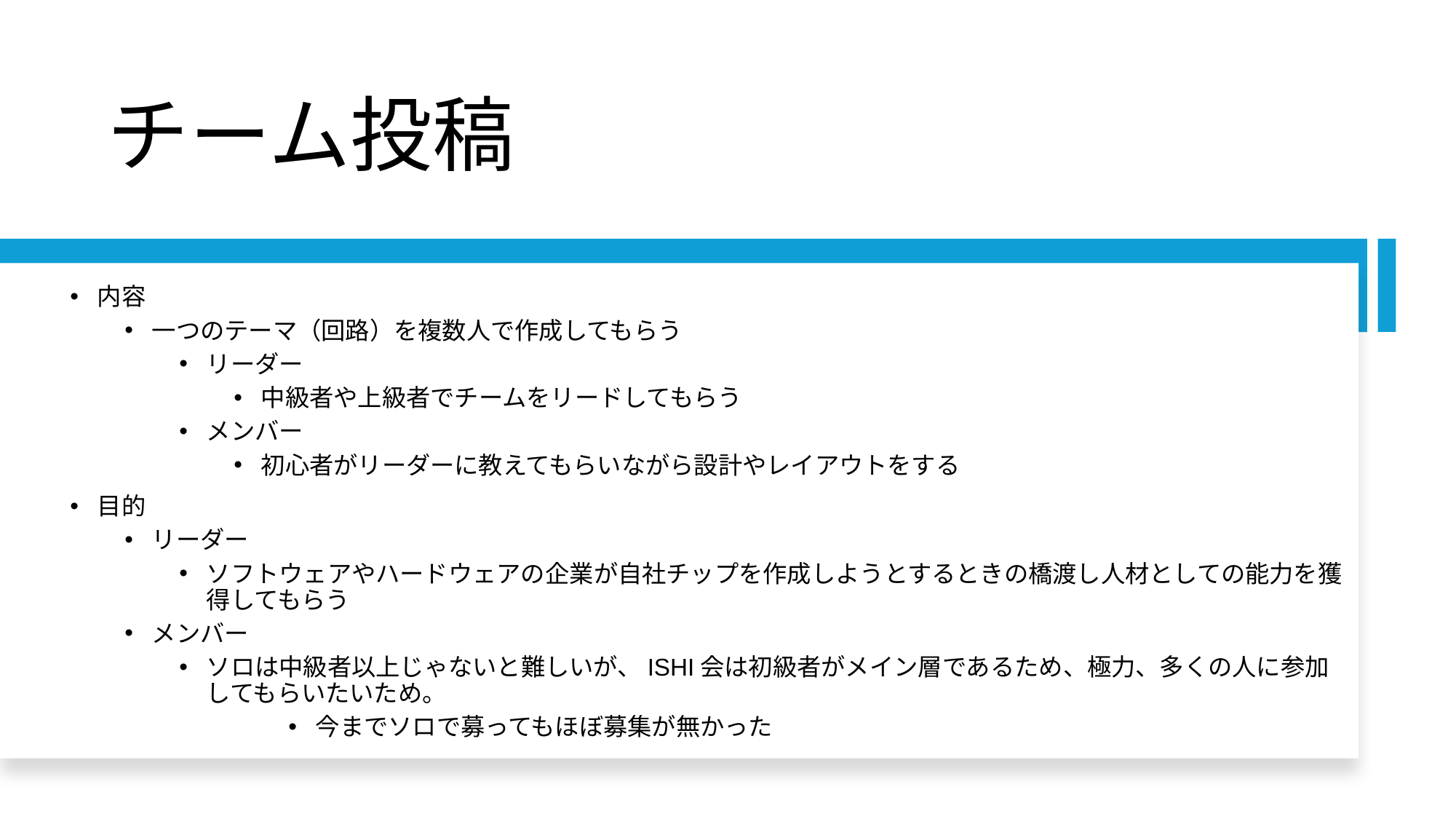

# チーム投稿

内容
一つのテーマ（回路）を複数人で作成してもらう
リーダー
中級者や上級者でチームをリードしてもらう
メンバー
初心者がリーダーに教えてもらいながら設計やレイアウトをする
目的
リーダー
ソフトウェアやハードウェアの企業が自社チップを作成しようとするときの橋渡し人材としての能力を獲得してもらう
メンバー
ソロは中級者以上じゃないと難しいが、ISHI会は初級者がメイン層であるため、極力、多くの人に参加してもらいたいため。
今までソロで募ってもほぼ募集が無かった